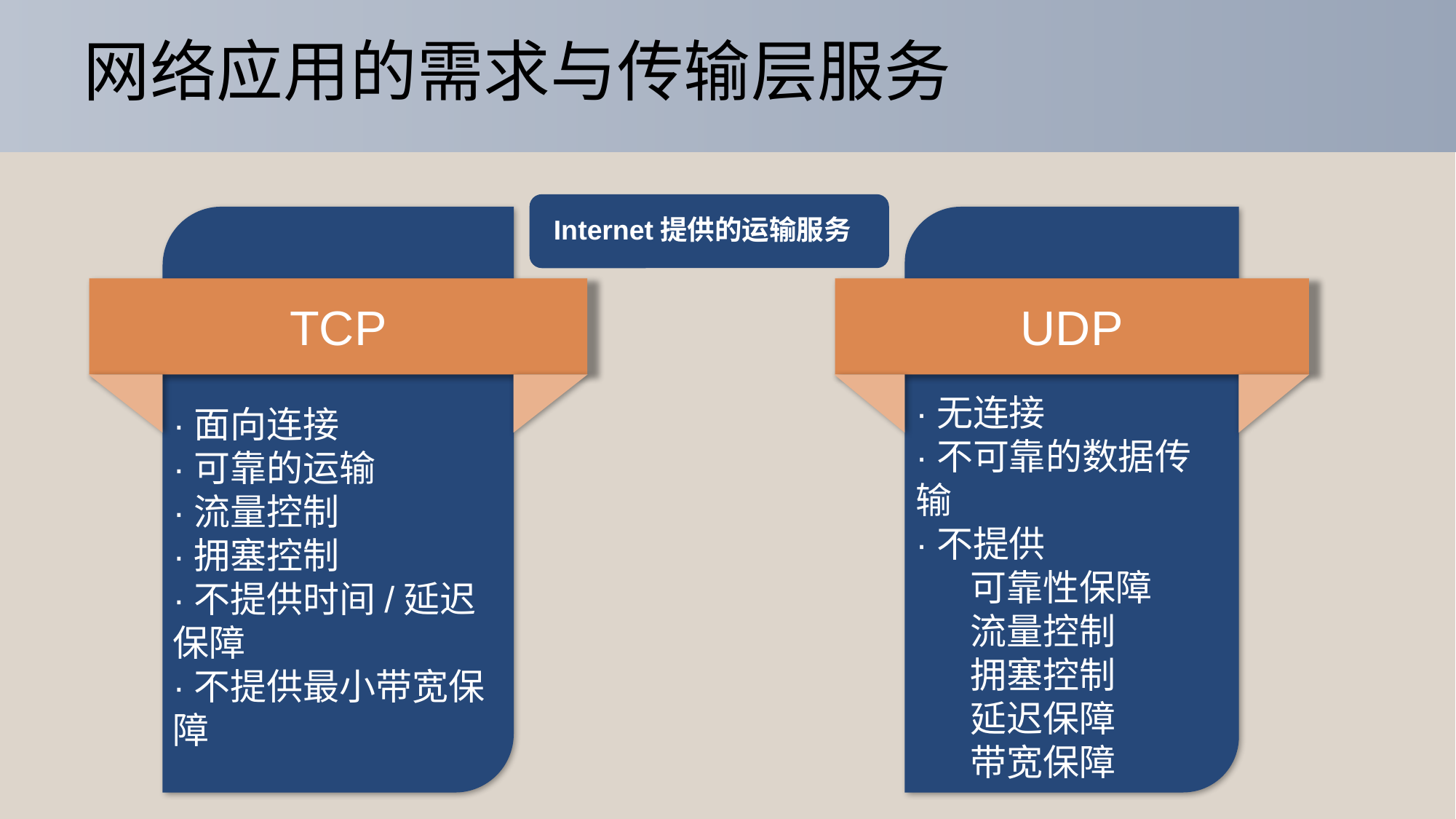

# 网络应用的需求与传输层服务

Internet提供的运输服务

TCP

·面向连接
·可靠的运输
·流量控制
·拥塞控制
·不提供时间/延迟保障
·不提供最小带宽保障

UDP

·无连接
·不可靠的数据传输
·不提供
可靠性保障
流量控制
拥塞控制
延迟保障
带宽保障